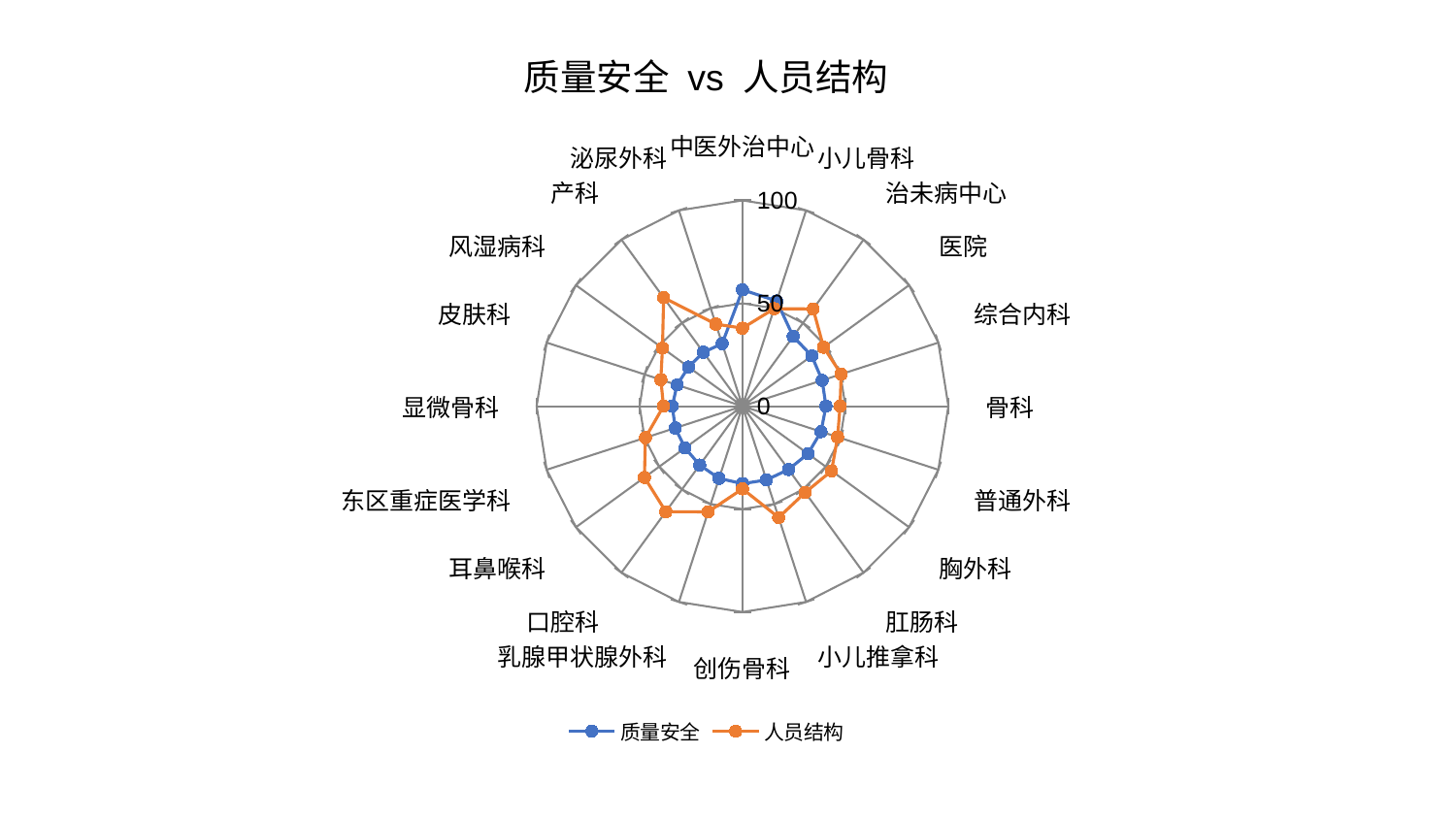

### Chart: 质量安全 vs 人员结构

| Category | 质量安全 | 人员结构 |
|---|---|---|
| 中医外治中心 | 56.56414514077342 | 37.91992503124116 |
| 小儿骨科 | 53.754181145553524 | 49.81050799144221 |
| 治未病中心 | 41.90768816203105 | 58.398248625496834 |
| 医院 | 41.58694432647546 | 48.70362993446573 |
| 综合内科 | 40.69130485745192 | 50.39998824544508 |
| 骨科 | 40.5412878575252 | 47.391627934508676 |
| 普通外科 | 40.11895873913442 | 48.58753608159942 |
| 胸外科 | 39.313048555478716 | 53.49197844597581 |
| 肛肠科 | 38.02662875255963 | 51.841063572862 |
| 小儿推拿科 | 37.68123077260476 | 56.868012098904686 |
| 创伤骨科 | 37.65056864110018 | 40.18527356888882 |
| 乳腺甲状腺外科 | 36.86971765090546 | 53.991784152461264 |
| 口腔科 | 35.37493209040227 | 63.37037242826741 |
| 耳鼻喉科 | 34.54365606264152 | 58.894965933746256 |
| 东区重症医学科 | 34.31546220830878 | 49.59854061253345 |
| 显微骨科 | 34.15394181638153 | 38.38875035073148 |
| 皮肤科 | 33.411414116961126 | 41.716370745771705 |
| 风湿病科 | 32.383968721184694 | 48.04883186578622 |
| 产科 | 32.37715281971781 | 65.2022616928499 |
| 泌尿外科 | 31.9445036973644 | 41.926540147287696 |
5